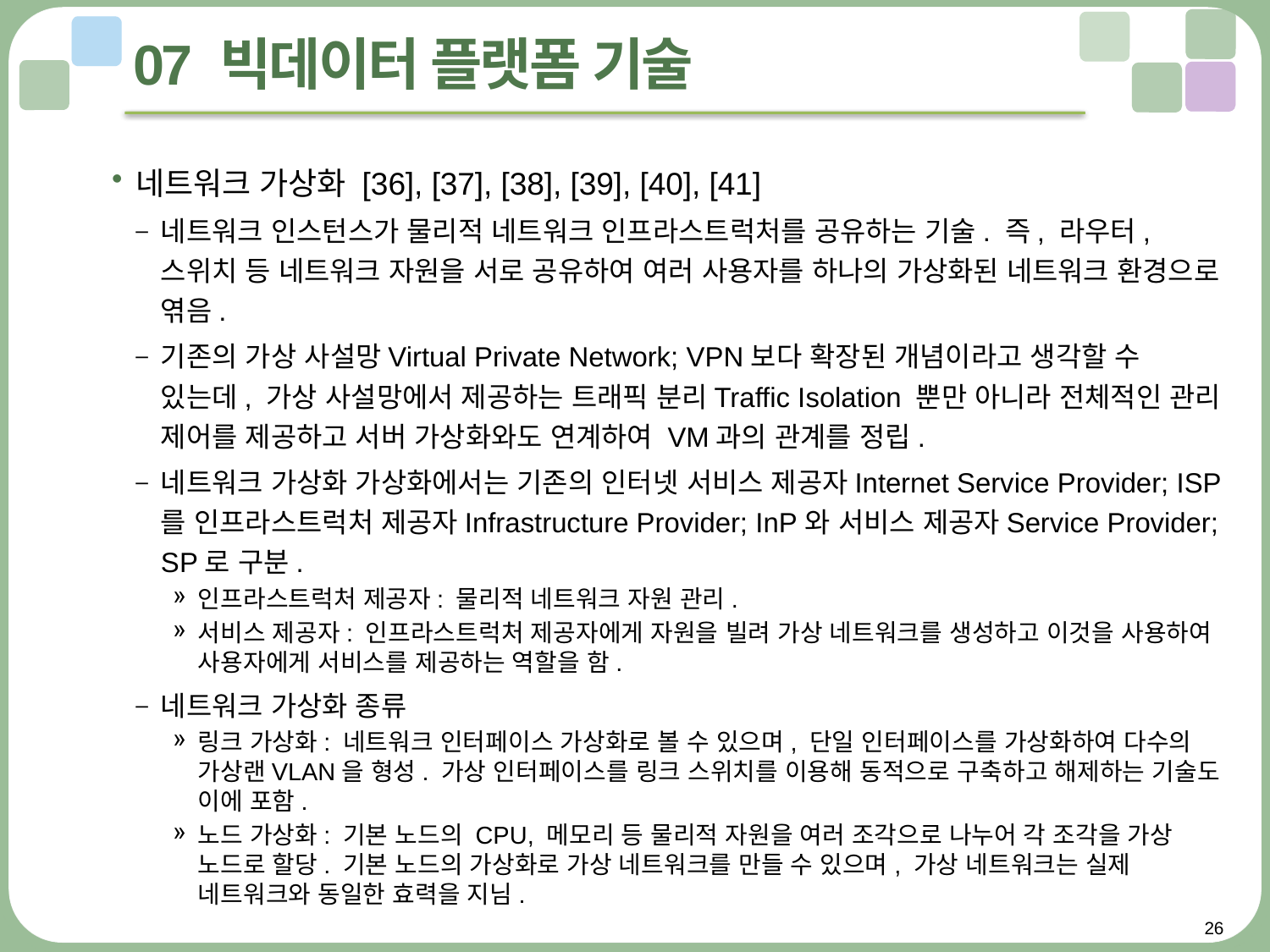

# 07 빅데이터 플랫폼 기술
네트워크 가상화 [36], [37], [38], [39], [40], [41]
네트워크 인스턴스가 물리적 네트워크 인프라스트럭처를 공유하는 기술. 즉, 라우터, 스위치 등 네트워크 자원을 서로 공유하여 여러 사용자를 하나의 가상화된 네트워크 환경으로 엮음.
기존의 가상 사설망Virtual Private Network; VPN보다 확장된 개념이라고 생각할 수 있는데, 가상 사설망에서 제공하는 트래픽 분리Traffic Isolation 뿐만 아니라 전체적인 관리 제어를 제공하고 서버 가상화와도 연계하여 VM과의 관계를 정립.
네트워크 가상화 가상화에서는 기존의 인터넷 서비스 제공자Internet Service Provider; ISP를 인프라스트럭처 제공자Infrastructure Provider; InP와 서비스 제공자Service Provider; SP로 구분.
인프라스트럭처 제공자: 물리적 네트워크 자원 관리.
서비스 제공자: 인프라스트럭처 제공자에게 자원을 빌려 가상 네트워크를 생성하고 이것을 사용하여 사용자에게 서비스를 제공하는 역할을 함.
네트워크 가상화 종류
링크 가상화: 네트워크 인터페이스 가상화로 볼 수 있으며, 단일 인터페이스를 가상화하여 다수의 가상랜VLAN을 형성. 가상 인터페이스를 링크 스위치를 이용해 동적으로 구축하고 해제하는 기술도 이에 포함.
노드 가상화: 기본 노드의 CPU, 메모리 등 물리적 자원을 여러 조각으로 나누어 각 조각을 가상 노드로 할당. 기본 노드의 가상화로 가상 네트워크를 만들 수 있으며, 가상 네트워크는 실제 네트워크와 동일한 효력을 지님.